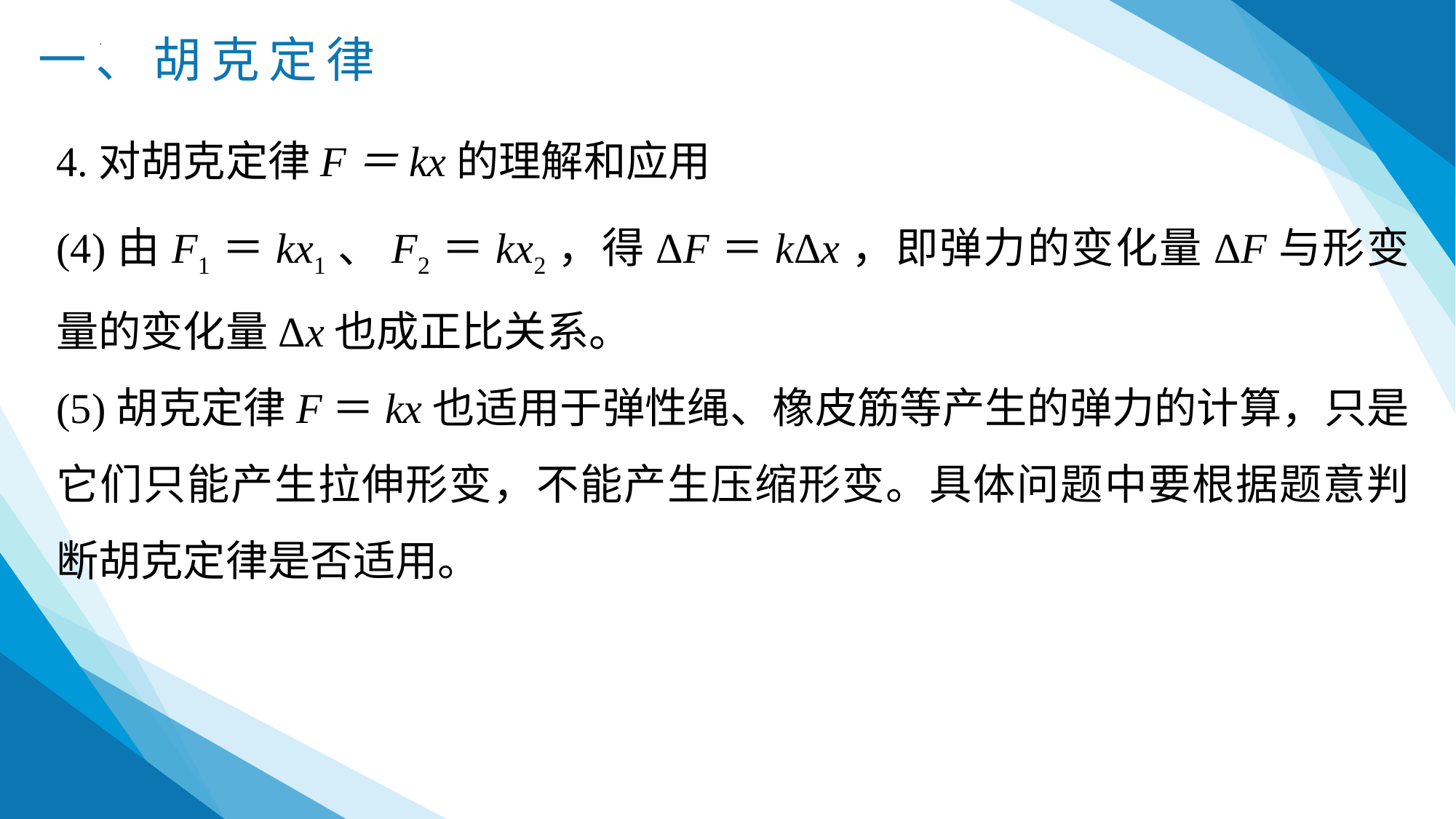

一、胡克定律
4.对胡克定律F＝kx的理解和应用
(4)由F1＝kx1、F2＝kx2，得ΔF＝kΔx，即弹力的变化量ΔF与形变量的变化量Δx也成正比关系。
(5)胡克定律F＝kx也适用于弹性绳、橡皮筋等产生的弹力的计算，只是它们只能产生拉伸形变，不能产生压缩形变。具体问题中要根据题意判断胡克定律是否适用。